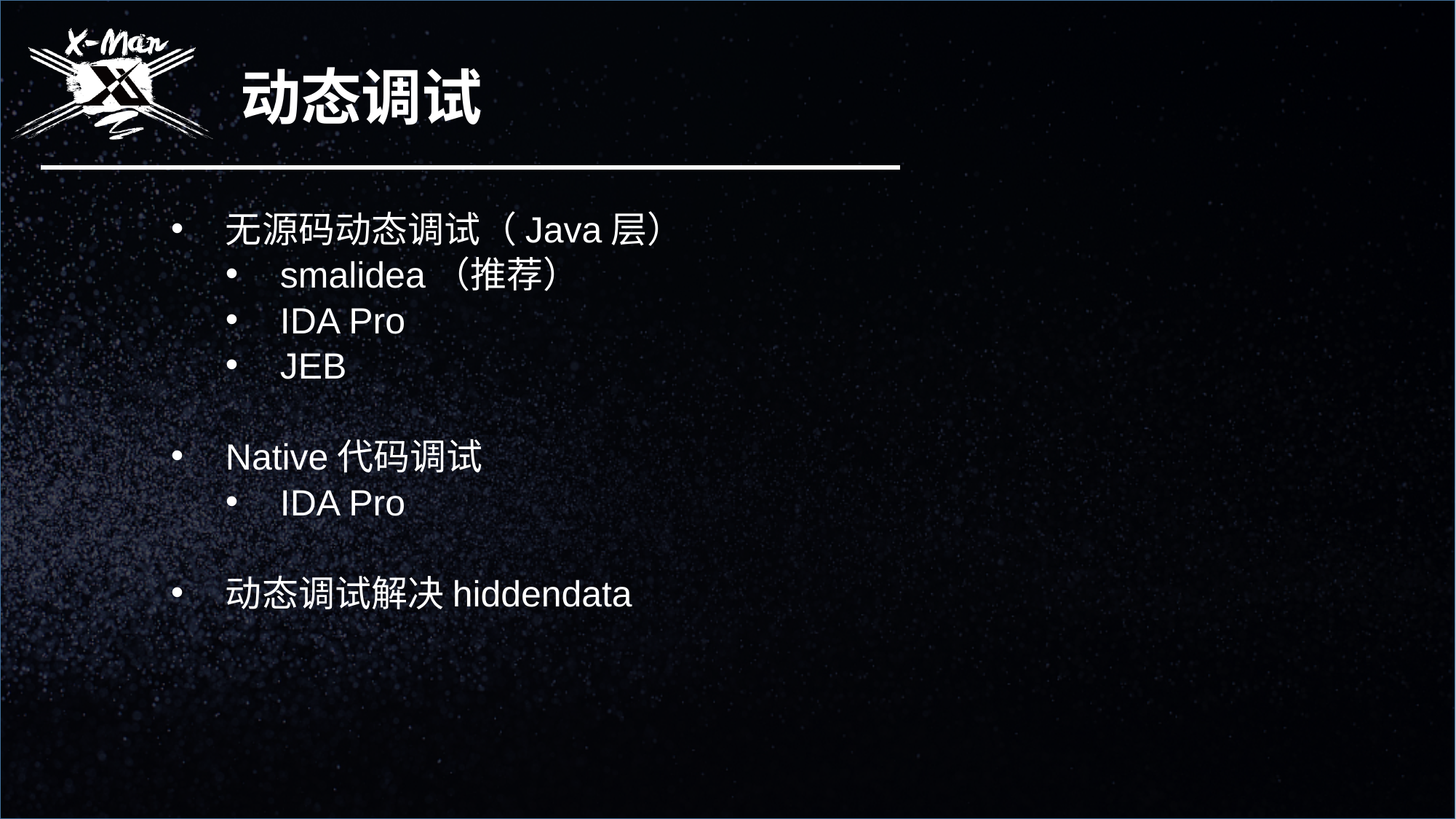

动态调试
无源码动态调试（Java层）
smalidea（推荐）
IDA Pro
JEB

Native代码调试
IDA Pro

动态调试解决hiddendata